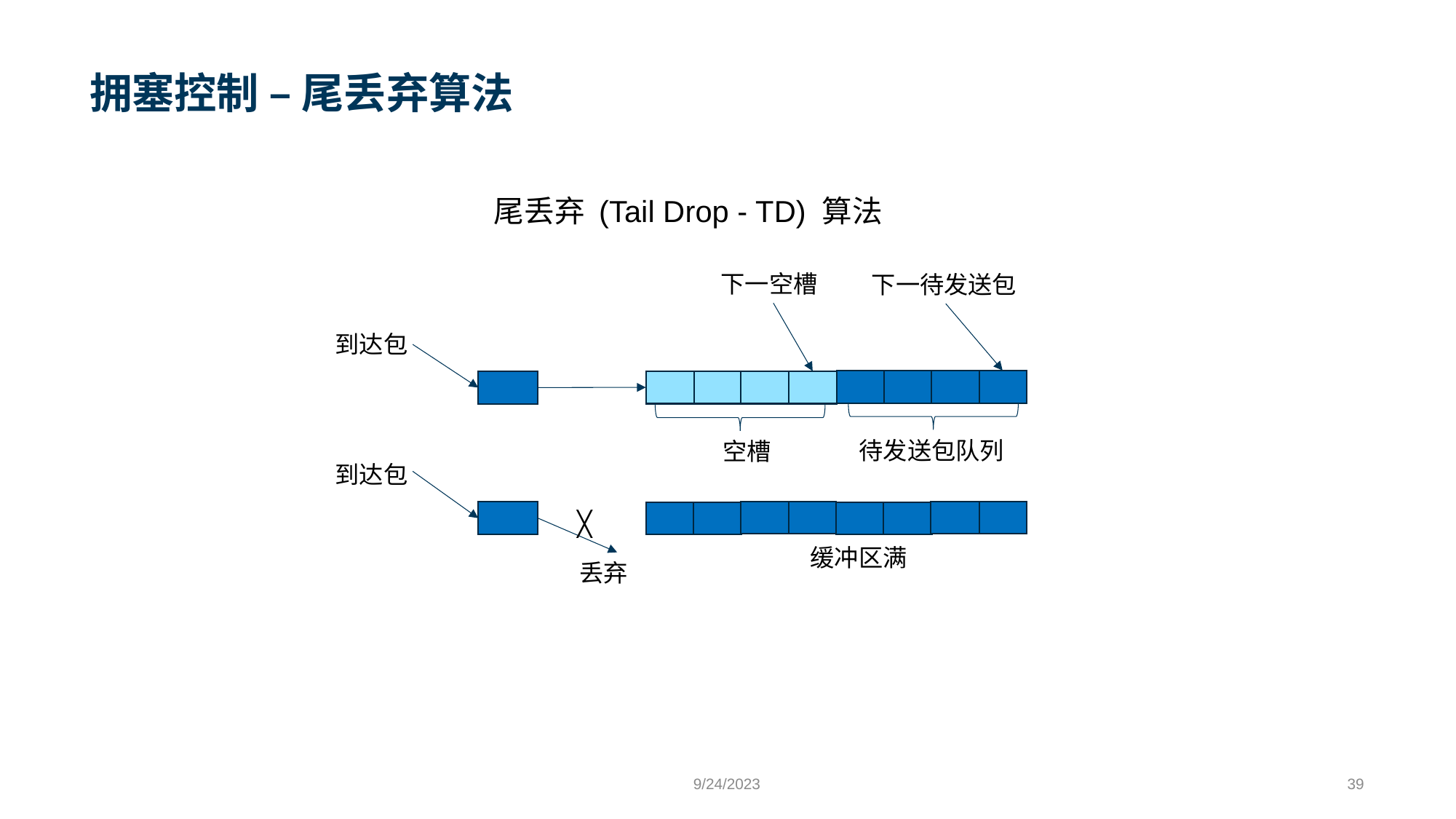

# 拥塞控制 – 尾丢弃算法
尾丢弃 (Tail Drop - TD) 算法
下一空槽
下一待发送包
到达包

待发送包队列
空槽
到达包

╳
缓冲区满
丢弃

9/24/2023
39